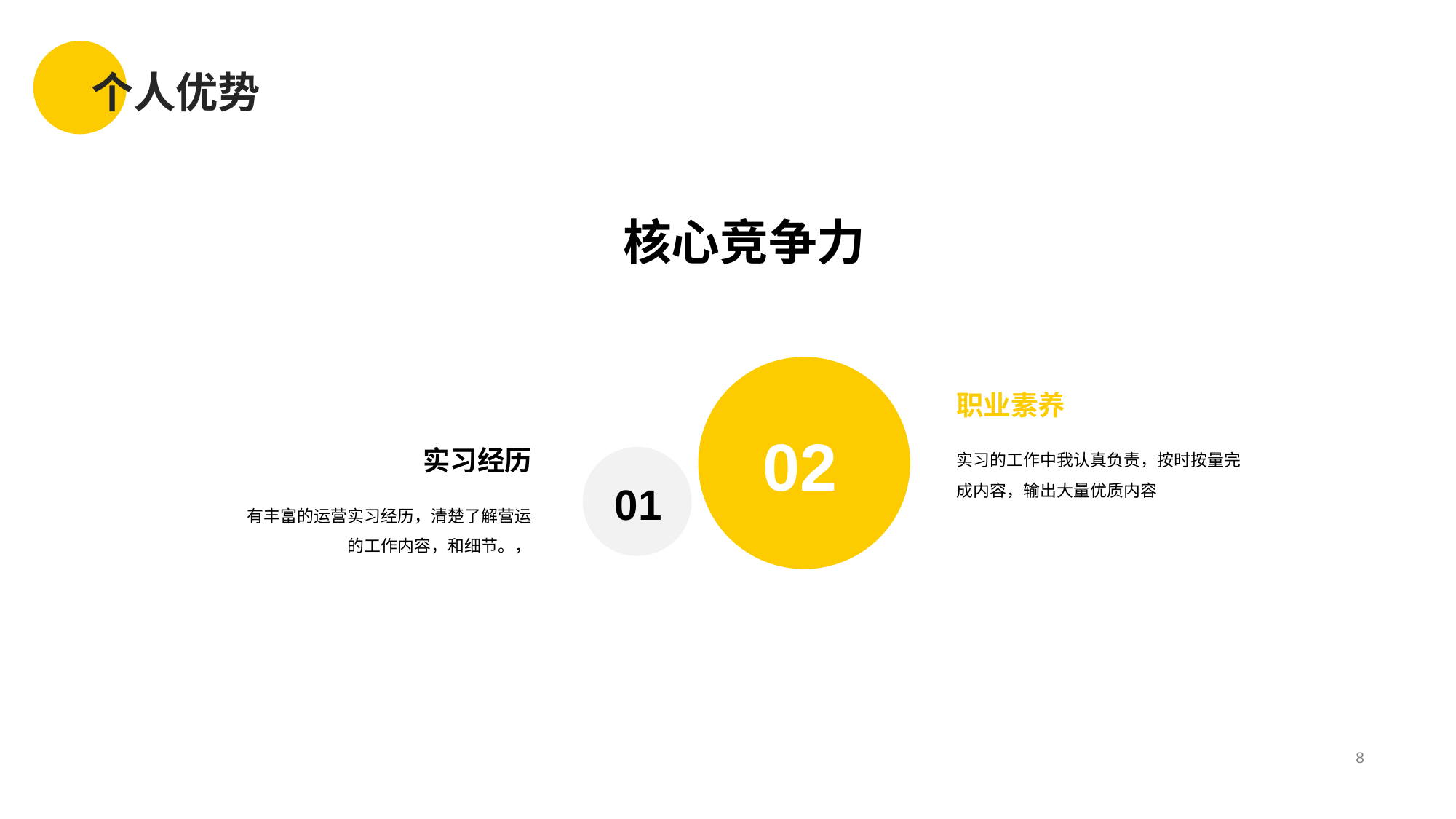

# 个人优势
核心竞争力

职业素养
02
实习的工作中我认真负责，按时按量完成内容，输出大量优质内容
实习经历

01
有丰富的运营实习经历，清楚了解营运的工作内容，和细节。，
8